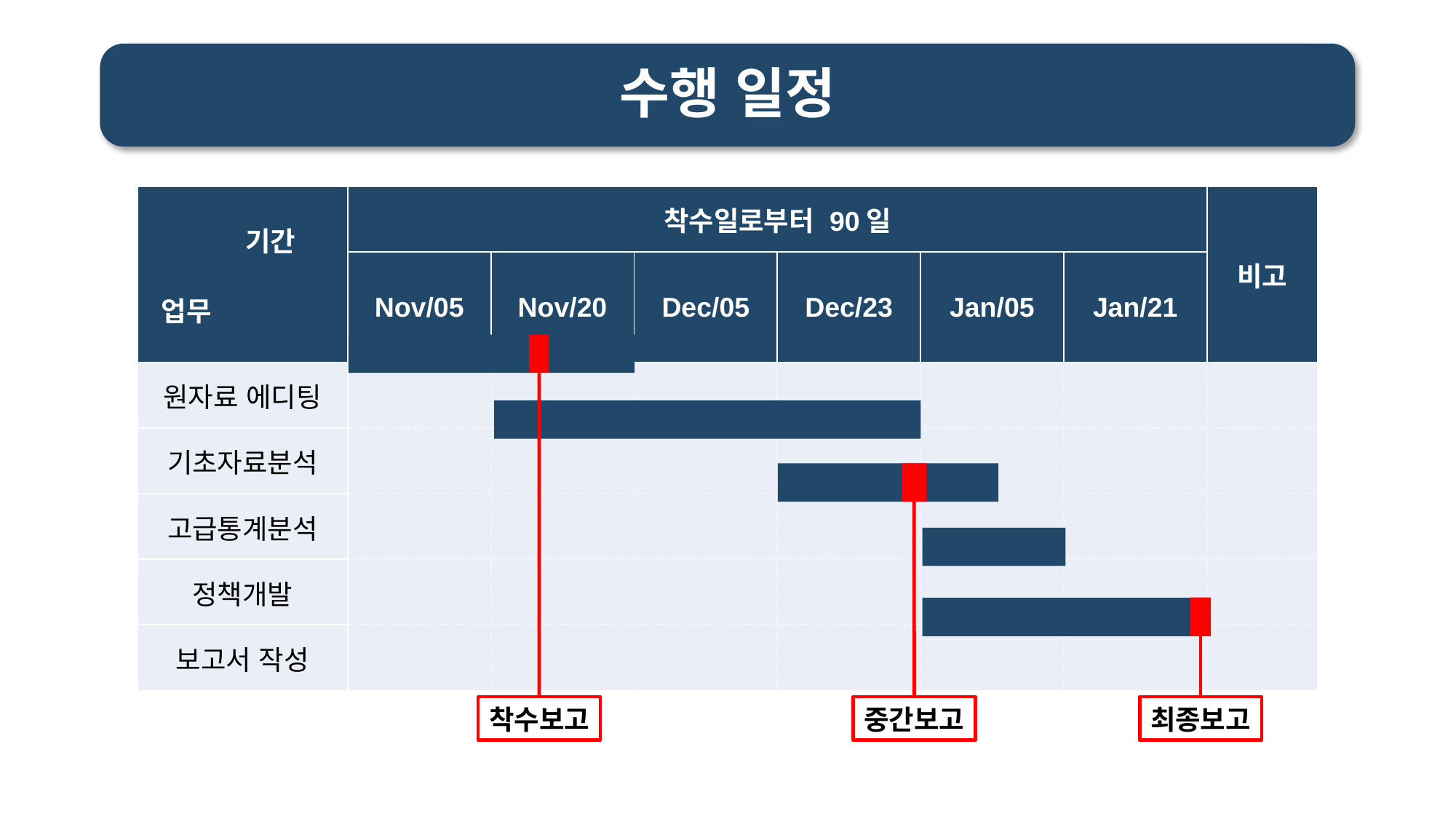

# 수행 일정
| 기간 업무 | 착수일로부터 90일 |  |  |  |  |  | 비고 |
| --- | --- | --- | --- | --- | --- | --- | --- |
|  | Nov/05 | Nov/20 | Dec/05 | Dec/23 | Jan/05 | Jan/21 |  |
| 원자료 에디팅 |  |  |  |  |  |  |  |
| 기초자료분석 |  |  |  |  |  |  |  |
| 고급통계분석 |  |  |  |  |  |  |  |
| 정책개발 |  |  |  |  |  |  |  |
| 보고서 작성 |  |  |  |  |  |  |  |

착수보고
중간보고
최종보고